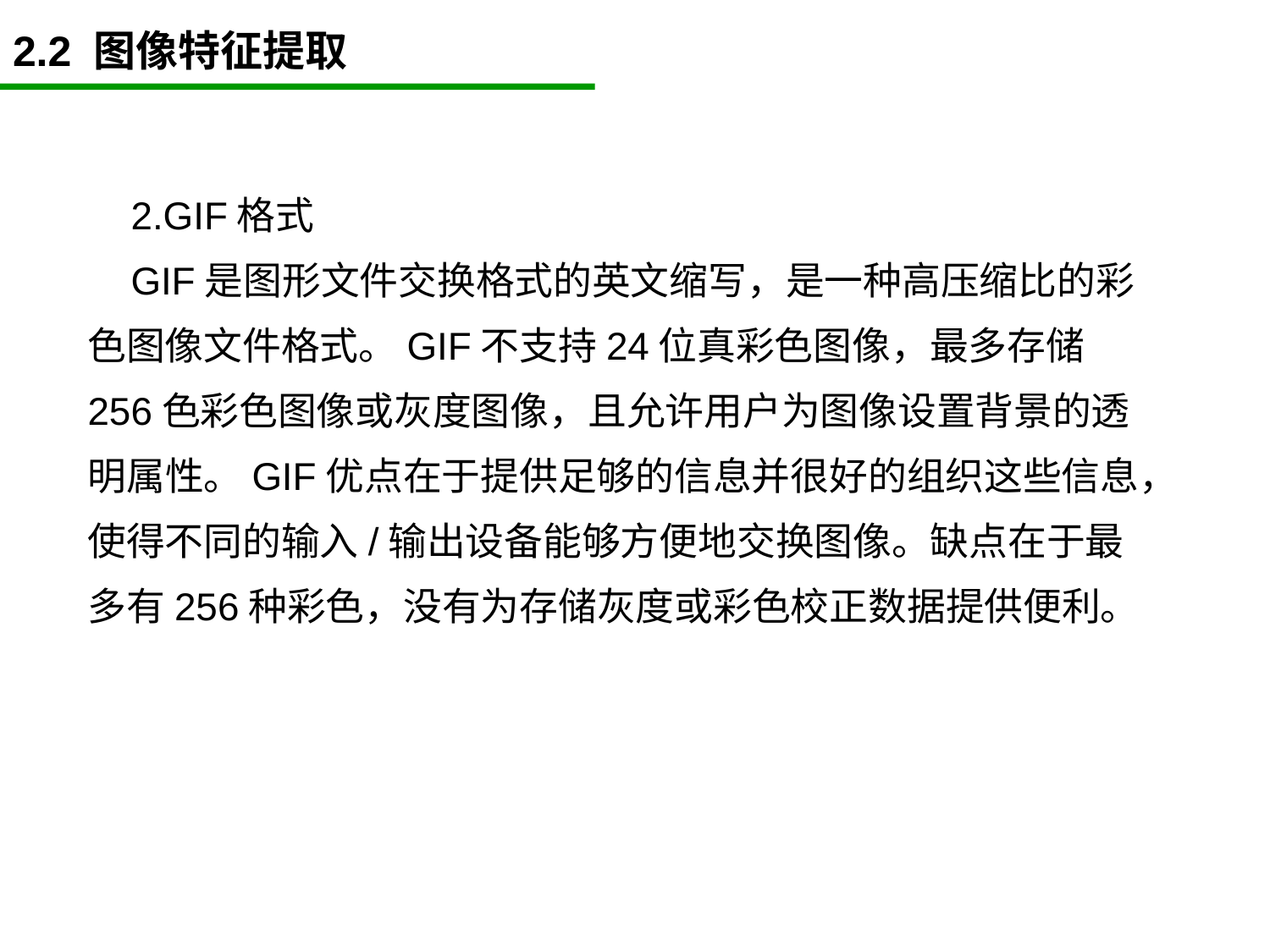

# 2.2 图像特征提取
    2.GIF格式
    GIF是图形文件交换格式的英文缩写，是一种高压缩比的彩色图像文件格式。GIF不支持24位真彩色图像，最多存储256色彩色图像或灰度图像，且允许用户为图像设置背景的透明属性。GIF优点在于提供足够的信息并很好的组织这些信息，使得不同的输入/输出设备能够方便地交换图像。缺点在于最多有256种彩色，没有为存储灰度或彩色校正数据提供便利。